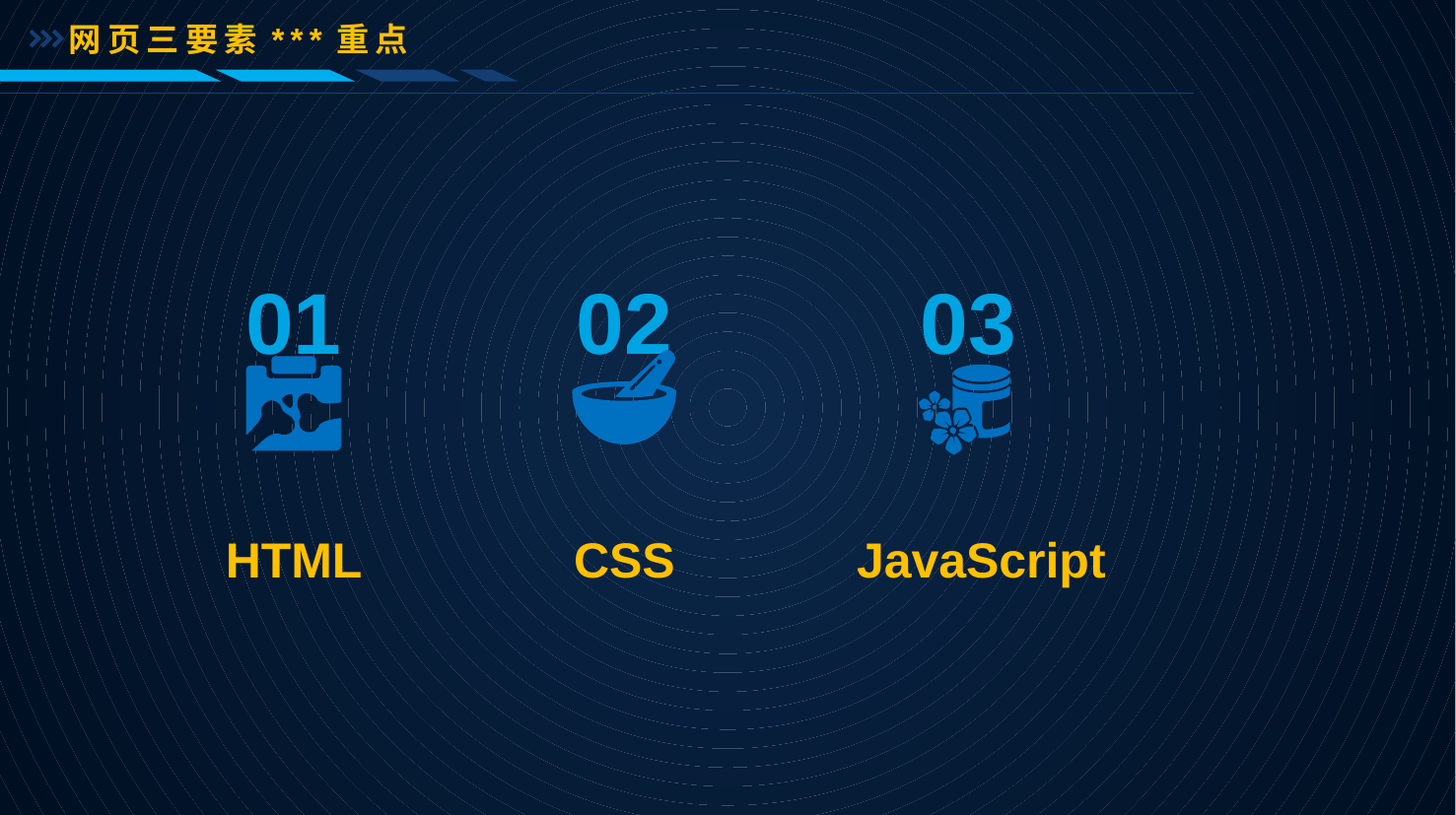

网页三要素***重点

01
02
03

HTML
CSS
JavaScript